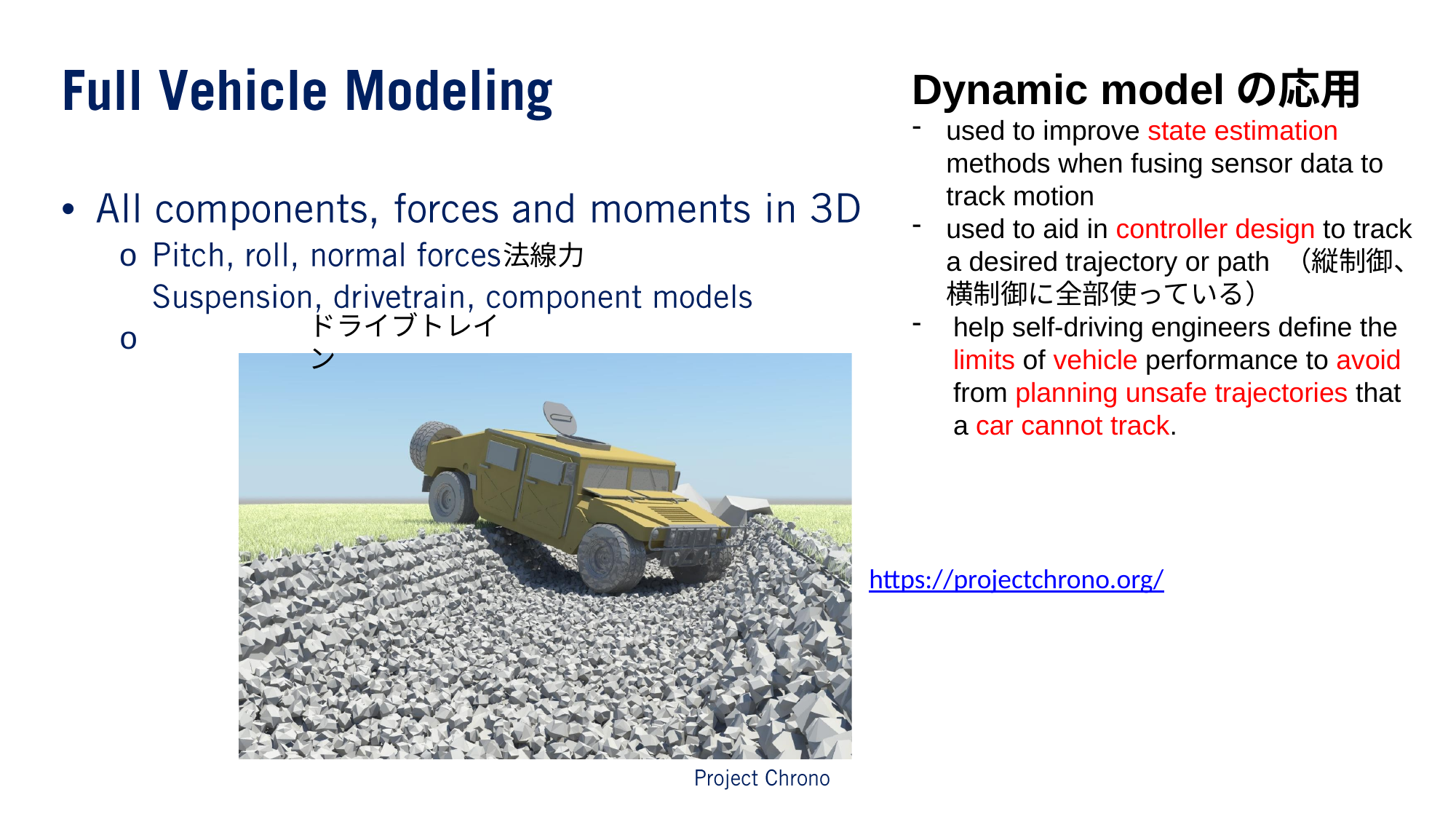

Dynamic modelの応⽤
used to improve state estimation methods when fusing sensor data to track motion
used to aid in controller design to track a desired trajectory or path （縦制御、横制御に全部使っている）
help self-driving engineers define the limits of vehicle performance to avoid from planning unsafe trajectories that a car cannot track.
•
o  o

法線力

ドライブトレイン

https://projectchrono.org/